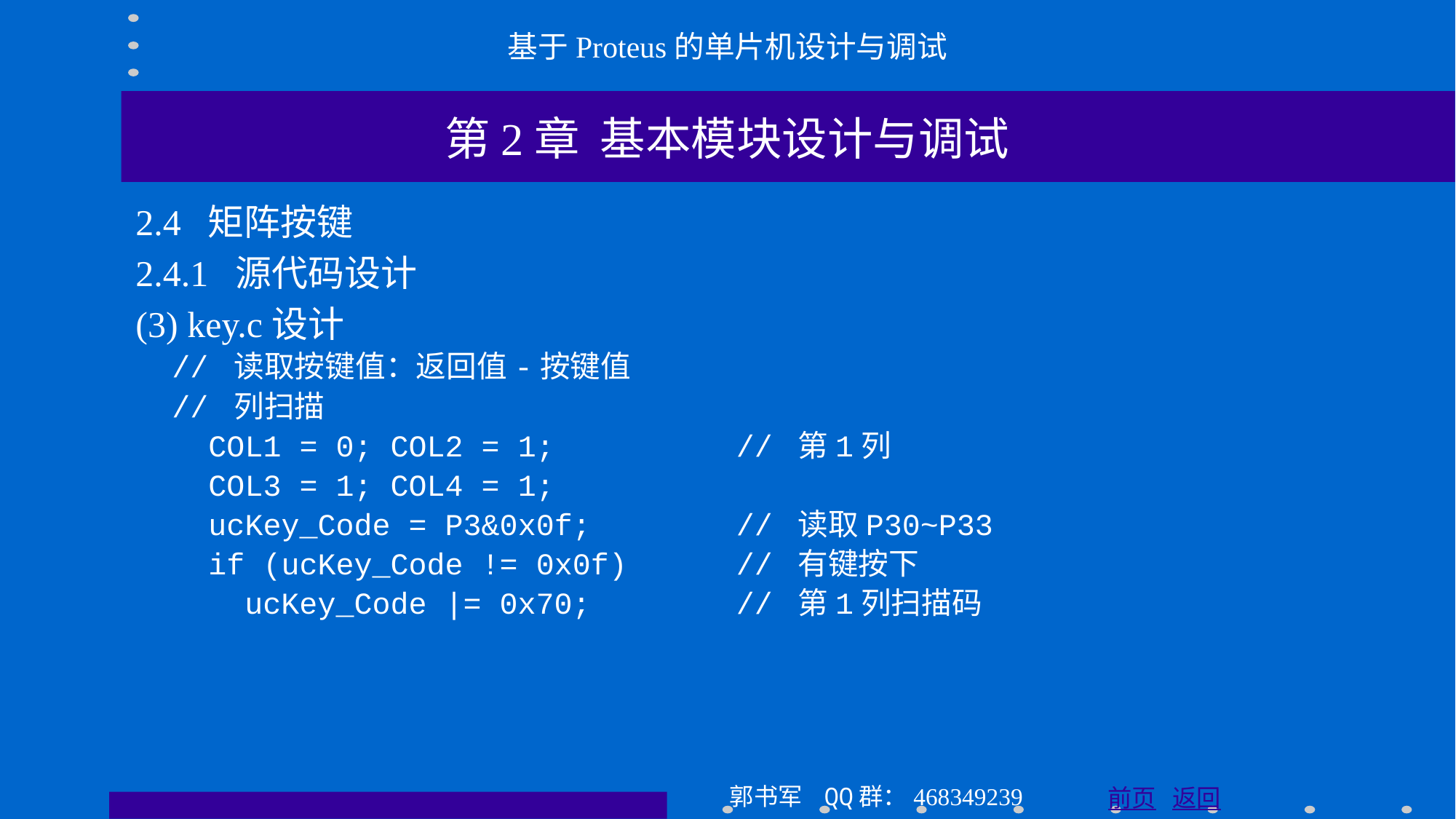

基于Proteus的单片机设计与调试
第2章  基本模块设计与调试
2.4  矩阵按键
2.4.1  源代码设计
(3) key.c设计
  // 读取按键值：返回值-按键值
  // 列扫描
    COL1 = 0; COL2 = 1;          // 第1列
    COL3 = 1; COL4 = 1;
    ucKey_Code = P3&0x0f;        // 读取P30~P33
    if (ucKey_Code != 0x0f)      // 有键按下
      ucKey_Code |= 0x70;        // 第1列扫描码

郭书军   QQ群：468349239
前页   返回